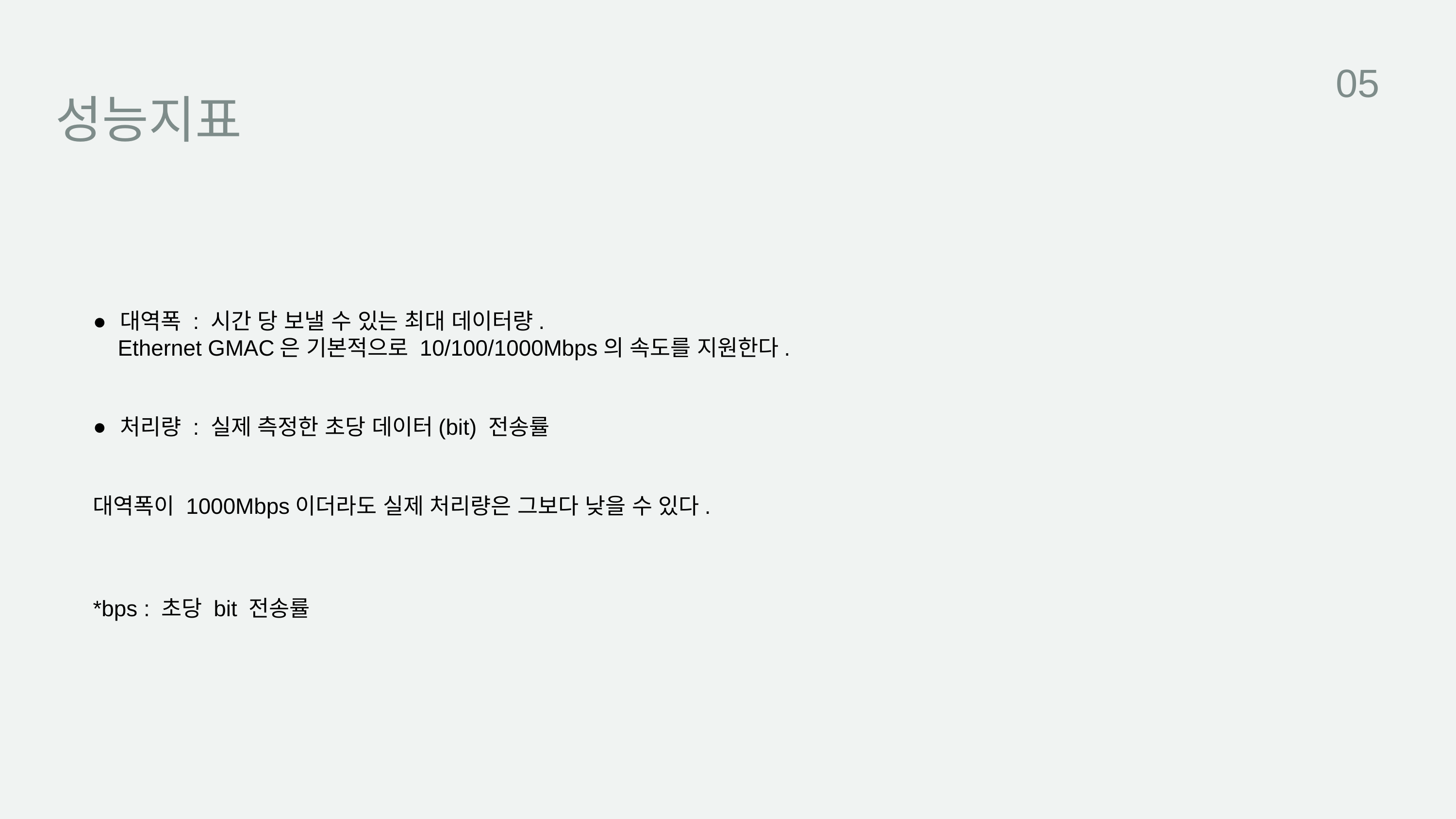

05
성능지표
대역폭 : 시간 당 보낼 수 있는 최대 데이터량.
    Ethernet GMAC은 기본적으로 10/100/1000Mbps의 속도를 지원한다.

처리량 : 실제 측정한 초당 데이터(bit) 전송률

대역폭이 1000Mbps이더라도 실제 처리량은 그보다 낮을 수 있다.
*bps : 초당 bit 전송률